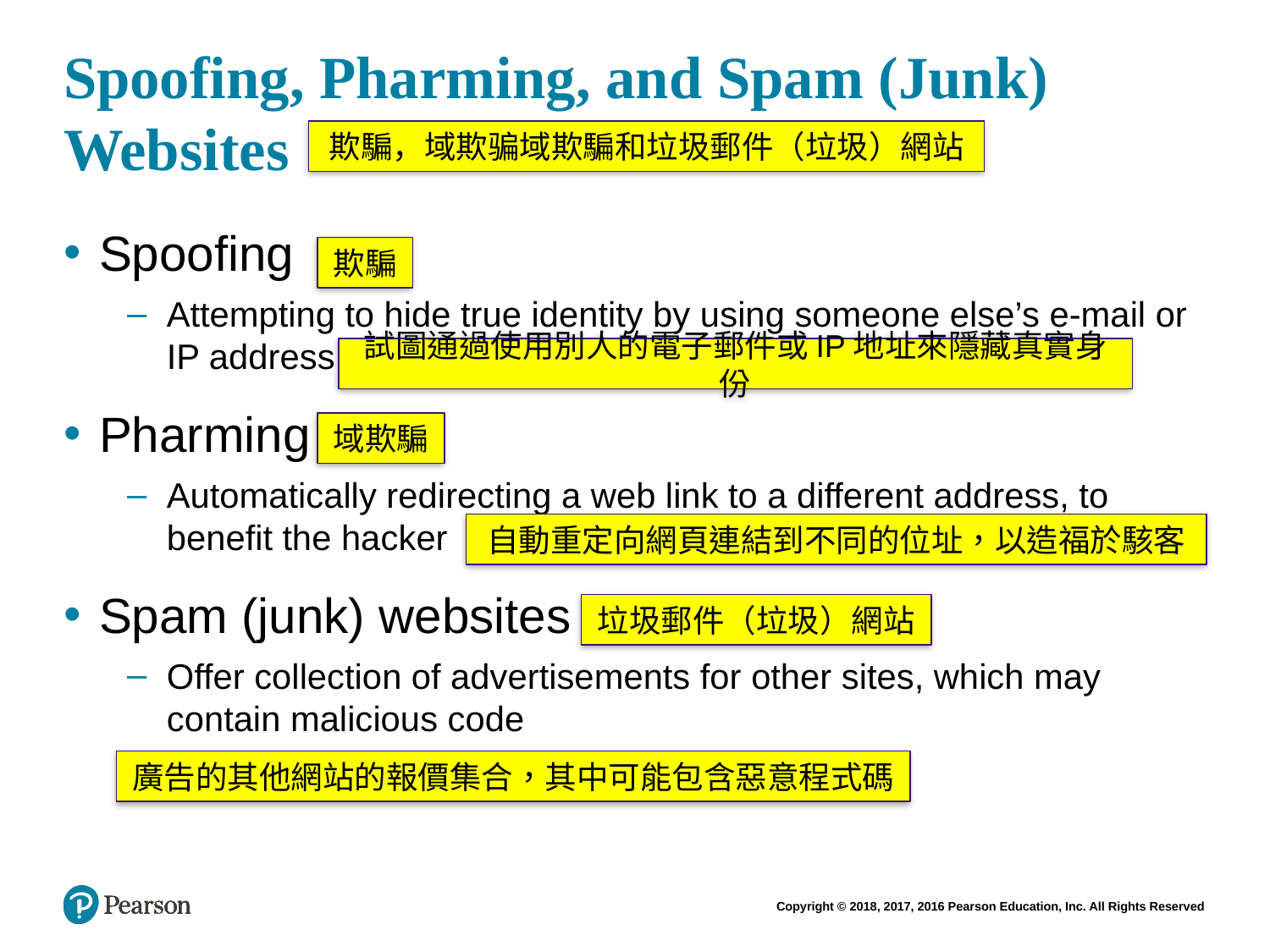

# Spoofing, Pharming, and Spam (Junk) Websites
欺騙，域欺骗域欺騙和垃圾郵件（垃圾）網站
Spoofing
Attempting to hide true identity by using someone else’s e-mail or IP address
Pharming
Automatically redirecting a web link to a different address, to benefit the hacker
Spam (junk) websites
Offer collection of advertisements for other sites, which may contain malicious code
欺騙
試圖通過使用別人的電子郵件或IP地址來隱藏真實身份
域欺騙
自動重定向網頁連結到不同的位址，以造福於駭客
垃圾郵件（垃圾）網站
廣告的其他網站的報價集合，其中可能包含惡意程式碼